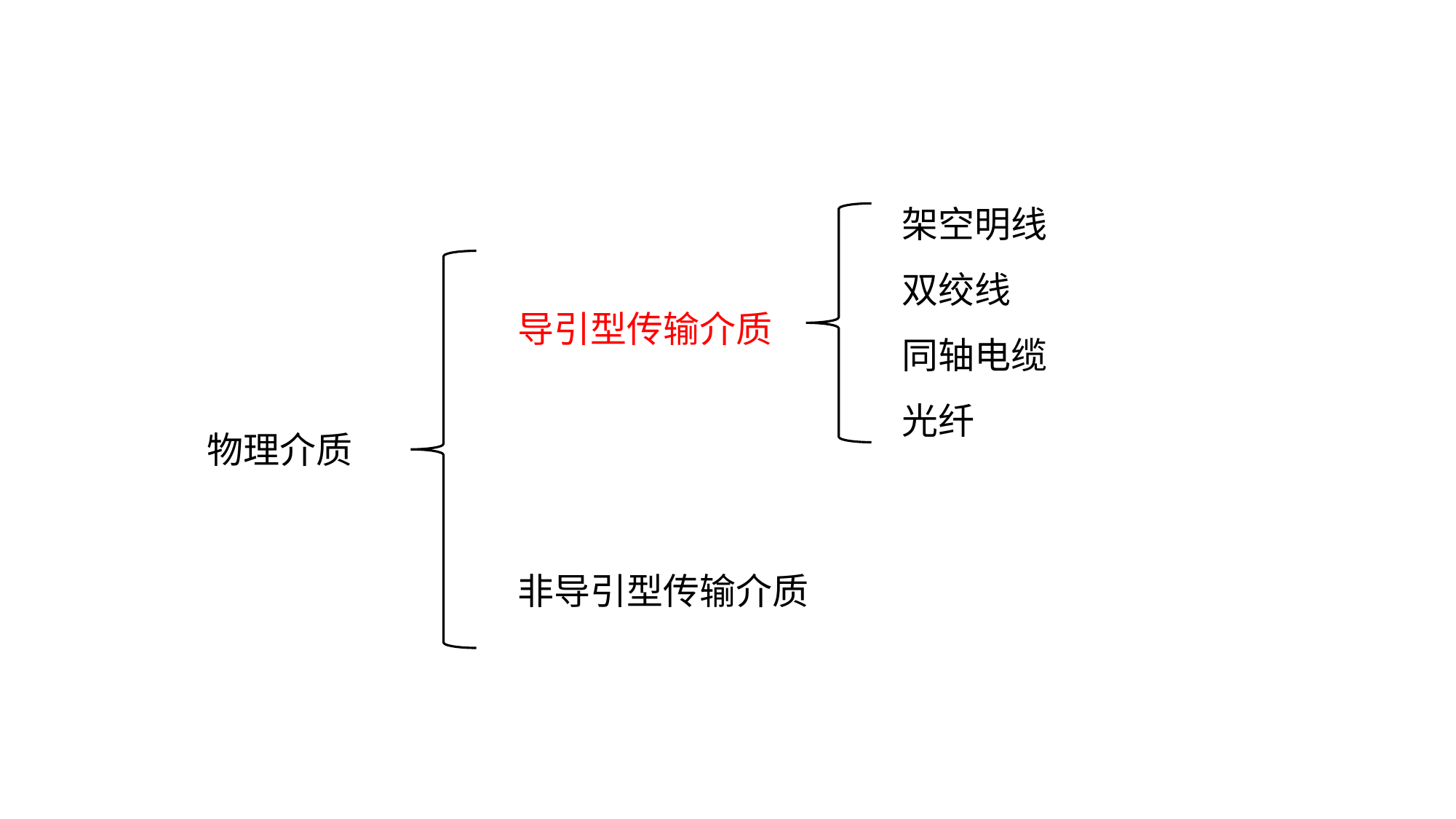

架空明线
双绞线
同轴电缆
光纤

导引型传输介质

非导引型传输介质
物理介质